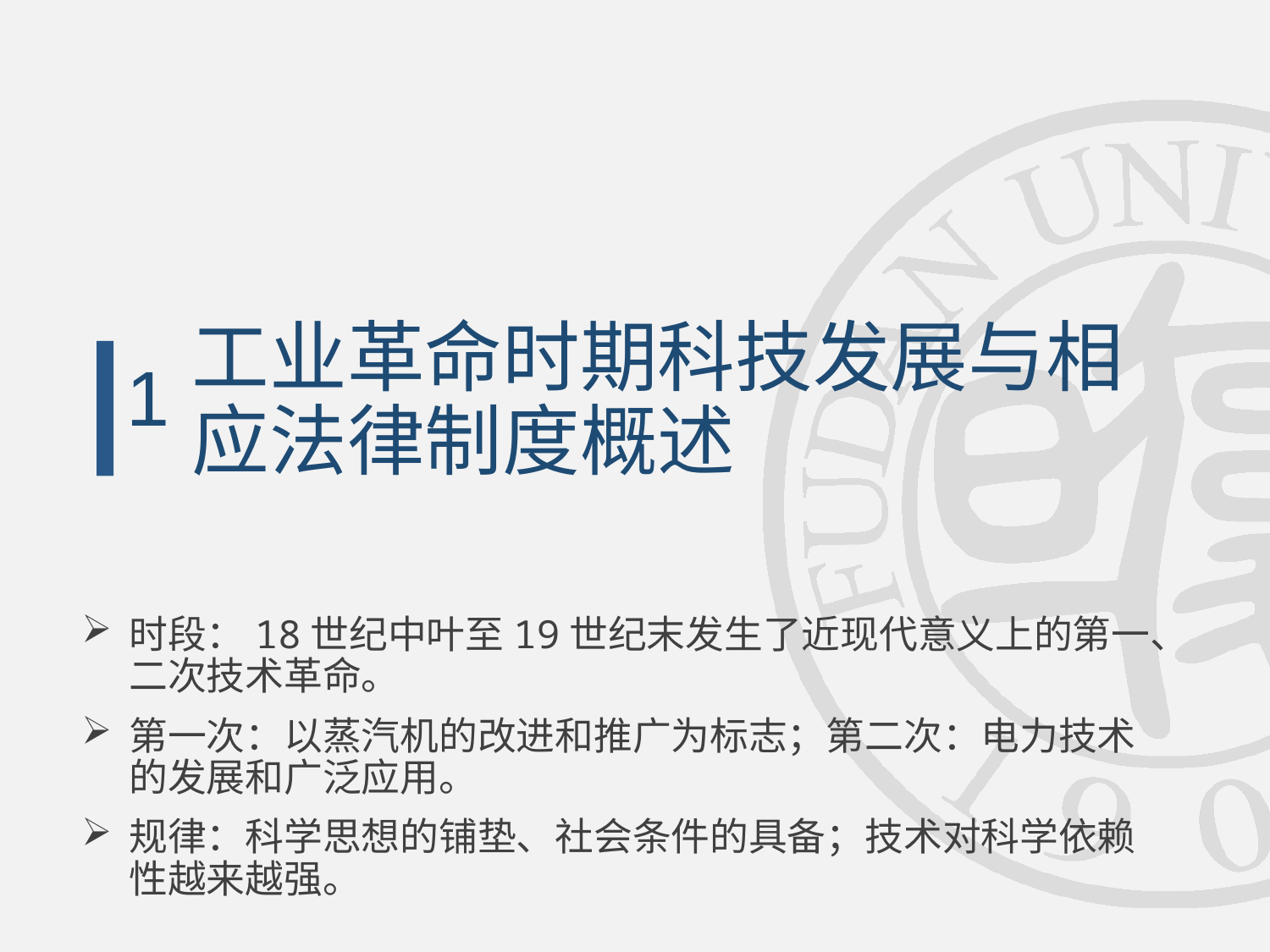

1
# 工业革命时期科技发展与相应法律制度概述
时段：18世纪中叶至19世纪末发生了近现代意义上的第一、二次技术革命。
第一次：以蒸汽机的改进和推广为标志；第二次：电力技术的发展和广泛应用。
规律：科学思想的铺垫、社会条件的具备；技术对科学依赖性越来越强。